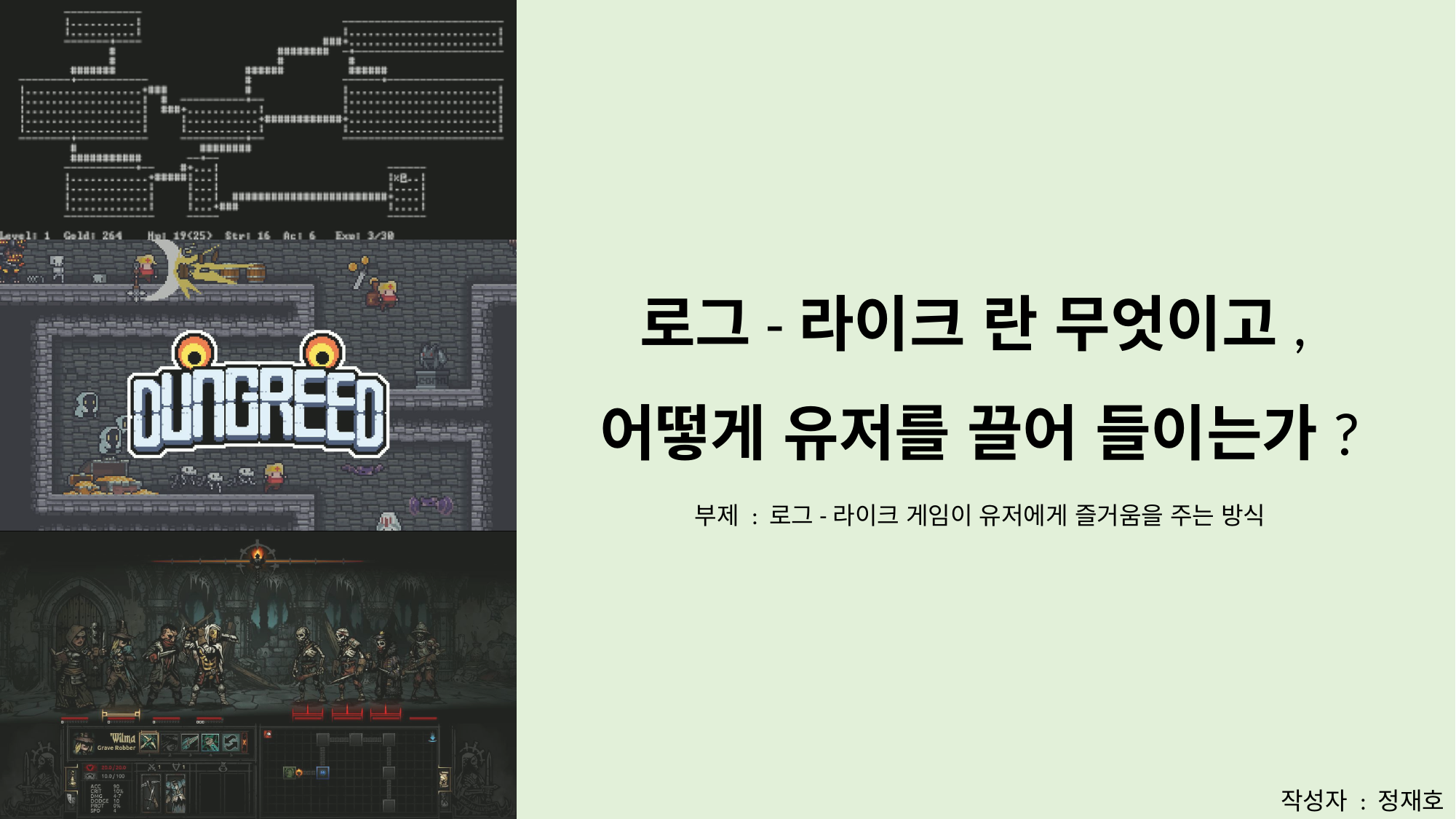

# 로그-라이크 란 무엇이고, 어떻게 유저를 끌어 들이는가?
부제 : 로그-라이크 게임이 유저에게 즐거움을 주는 방식
작성자 : 정재호